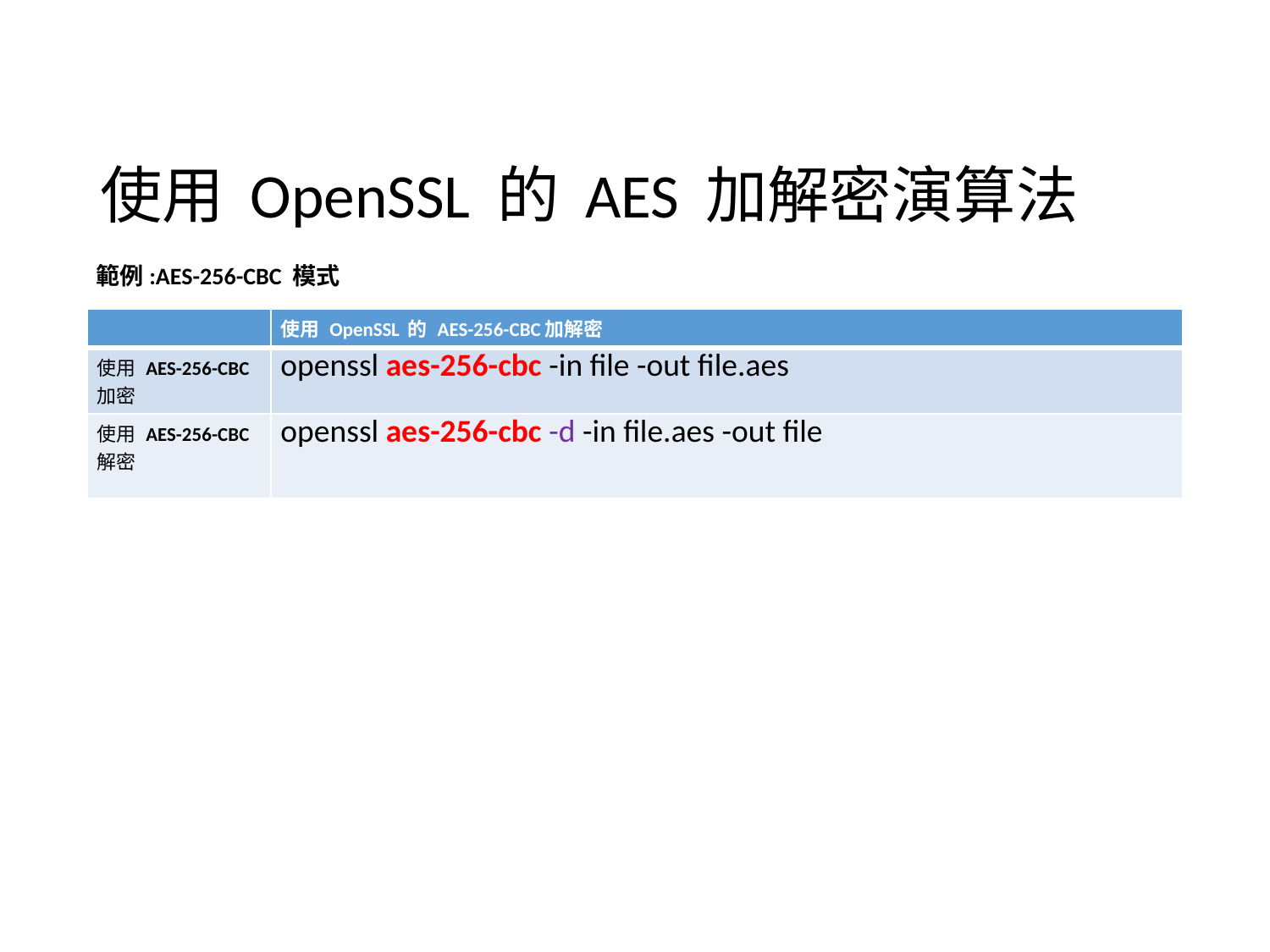

# 使用 OpenSSL 的 AES 加解密演算法
範例:AES-256-CBC 模式
|  | 使用 OpenSSL 的 AES-256-CBC加解密 |
| --- | --- |
| 使用 AES-256-CBC 加密 | openssl aes-256-cbc -in file -out file.aes |
| 使用 AES-256-CBC 解密 | openssl aes-256-cbc -d -in file.aes -out file |